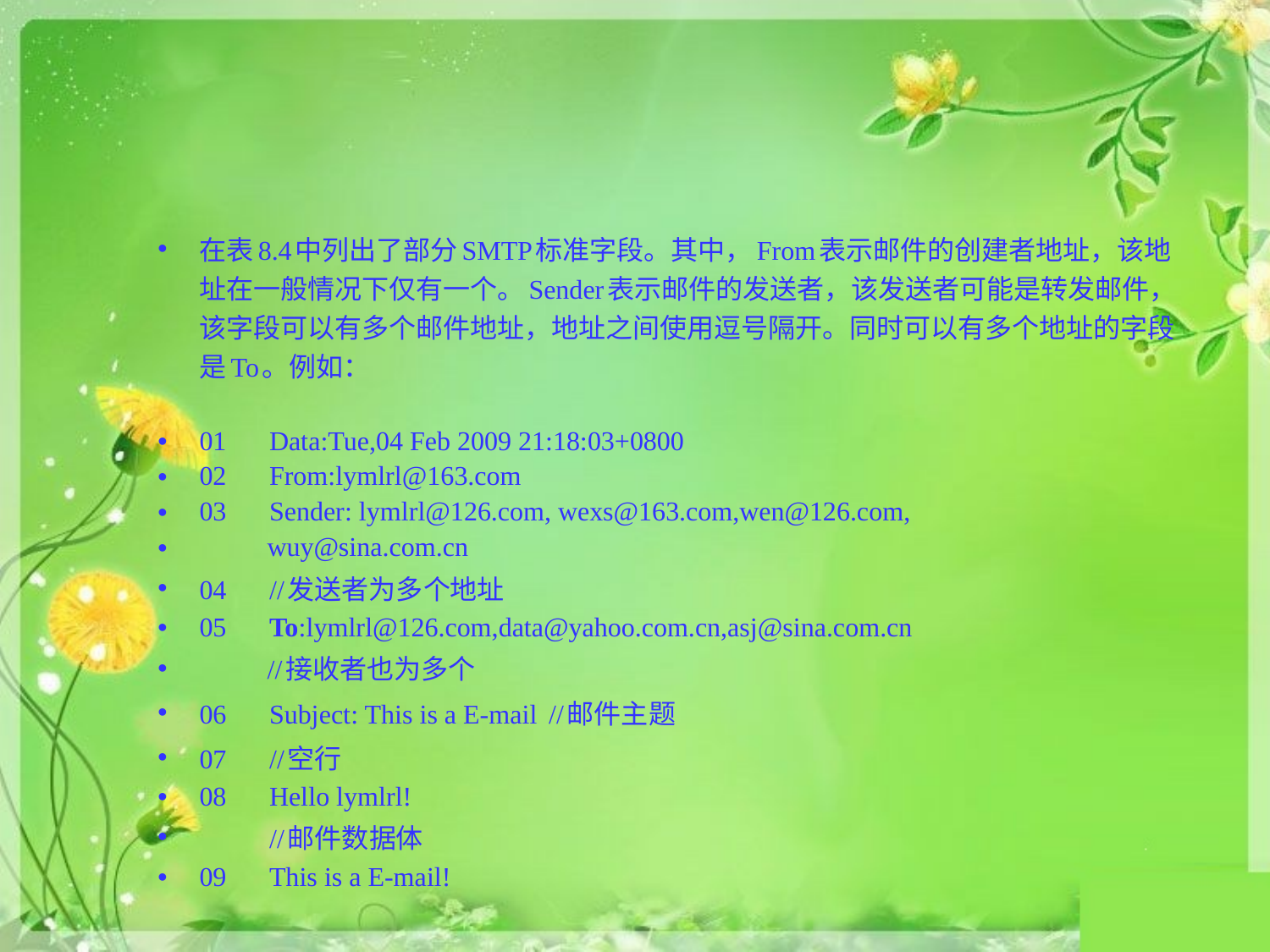

#
在表8.4中列出了部分SMTP标准字段。其中，From表示邮件的创建者地址，该地址在一般情况下仅有一个。Sender表示邮件的发送者，该发送者可能是转发邮件，该字段可以有多个邮件地址，地址之间使用逗号隔开。同时可以有多个地址的字段是To。例如：

01	Data:Tue,04 Feb 2009 21:18:03+0800
02	From:lymlrl@163.com
03	Sender: lymlrl@126.com, wexs@163.com,wen@126.com,
          wuy@sina.com.cn
04	//发送者为多个地址
05	To:lymlrl@126.com,data@yahoo.com.cn,asj@sina.com.cn
          //接收者也为多个
06	Subject: This is a E-mail		//邮件主题
07									//空行
08	Hello lymlrl!
  					//邮件数据体
09	This is a E-mail!